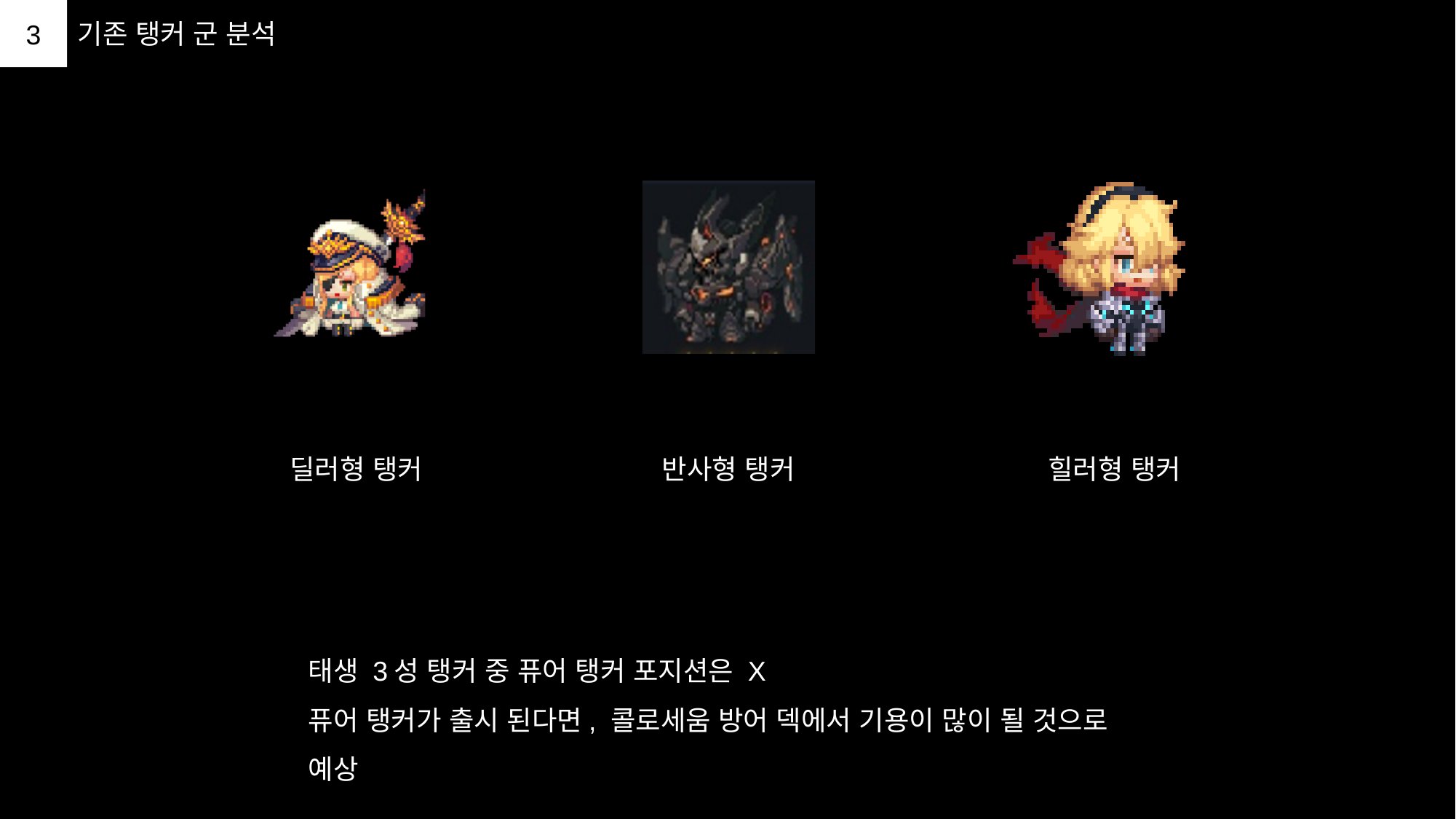

3
기존 탱커 군 분석

힐러형 탱커
딜러형 탱커
반사형 탱커
태생 3성 탱커 중 퓨어 탱커 포지션은 X
퓨어 탱커가 출시 된다면, 콜로세움 방어 덱에서 기용이 많이 될 것으로 예상